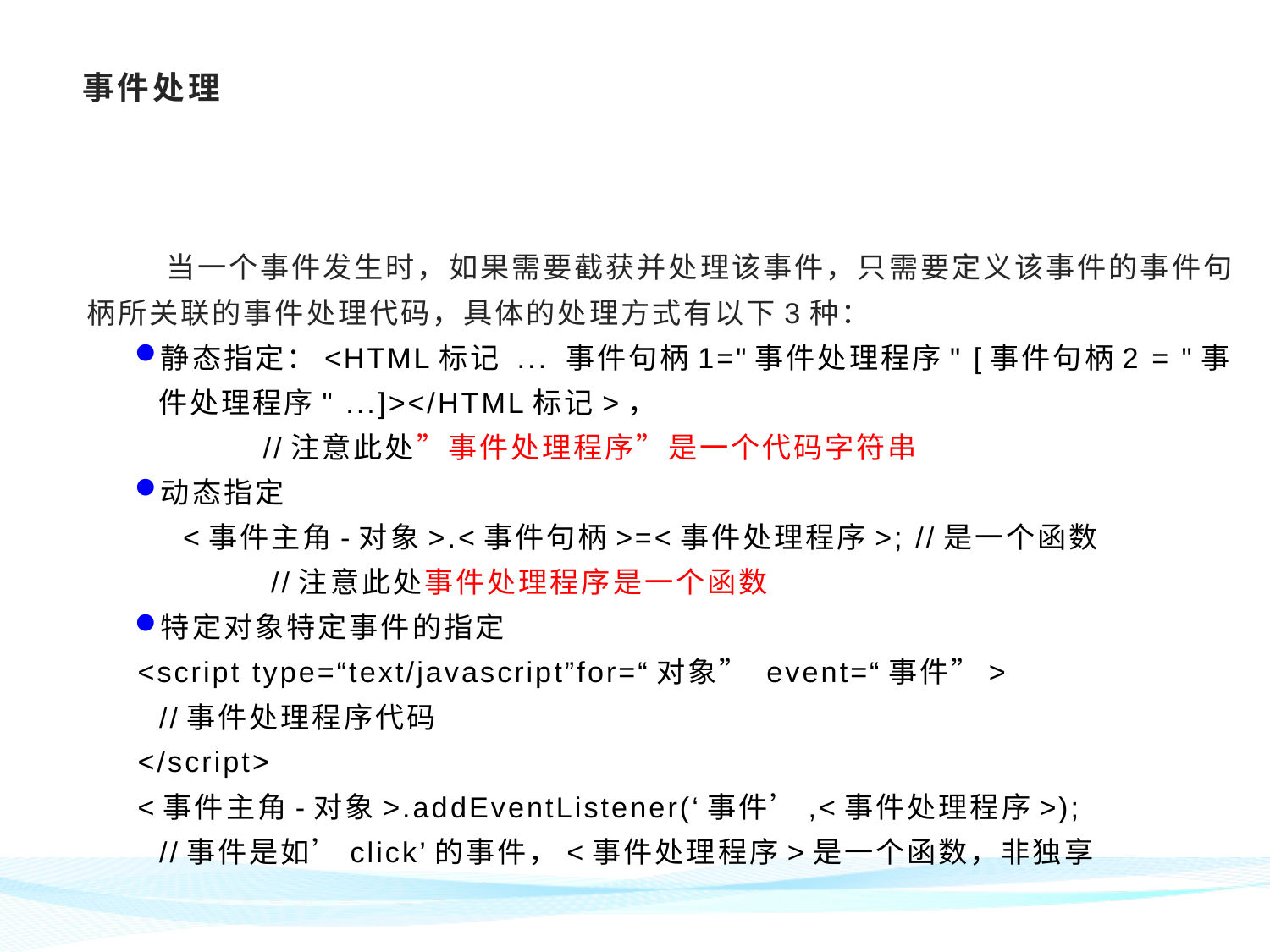

# 事件处理
 当一个事件发生时，如果需要截获并处理该事件，只需要定义该事件的事件句柄所关联的事件处理代码，具体的处理方式有以下3种：
静态指定：<HTML标记 ... 事件句柄1="事件处理程序" [事件句柄2 = "事件处理程序" ...]></HTML标记>，
//注意此处”事件处理程序”是一个代码字符串
动态指定
<事件主角-对象>.<事件句柄>=<事件处理程序>; //是一个函数
//注意此处事件处理程序是一个函数
特定对象特定事件的指定
<script type=“text/javascript”for=“对象” event=“事件”>
  //事件处理程序代码
</script>
<事件主角-对象>.addEventListener(‘事件’,<事件处理程序>);
  //事件是如’click’的事件，<事件处理程序>是一个函数，非独享